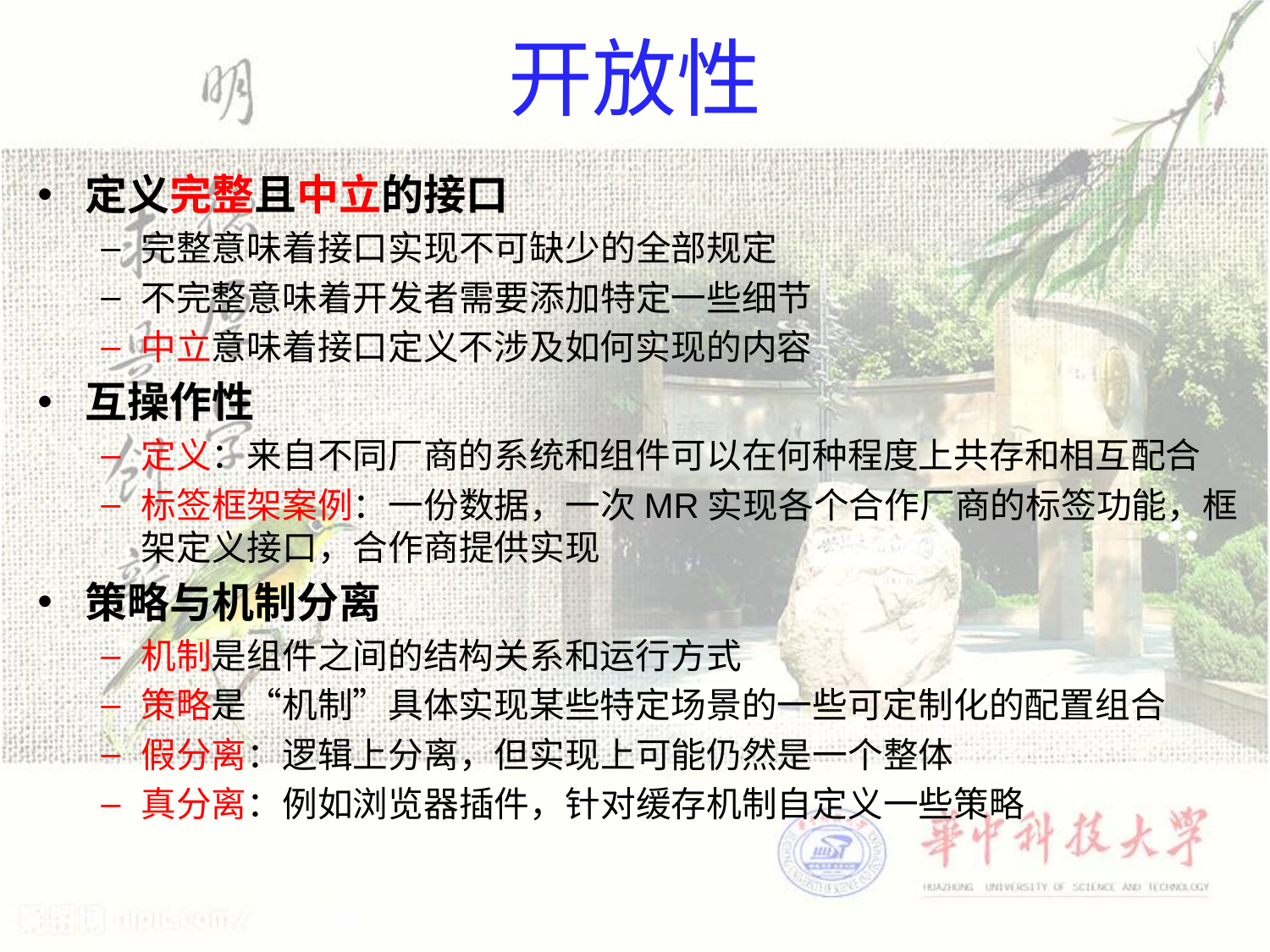

# 开放性
定义完整且中立的接口
完整意味着接口实现不可缺少的全部规定
不完整意味着开发者需要添加特定一些细节
中立意味着接口定义不涉及如何实现的内容
互操作性
定义：来自不同厂商的系统和组件可以在何种程度上共存和相互配合
标签框架案例：一份数据，一次MR实现各个合作厂商的标签功能，框架定义接口，合作商提供实现
策略与机制分离
机制是组件之间的结构关系和运行方式
策略是“机制”具体实现某些特定场景的一些可定制化的配置组合
假分离：逻辑上分离，但实现上可能仍然是一个整体
真分离：例如浏览器插件，针对缓存机制自定义一些策略